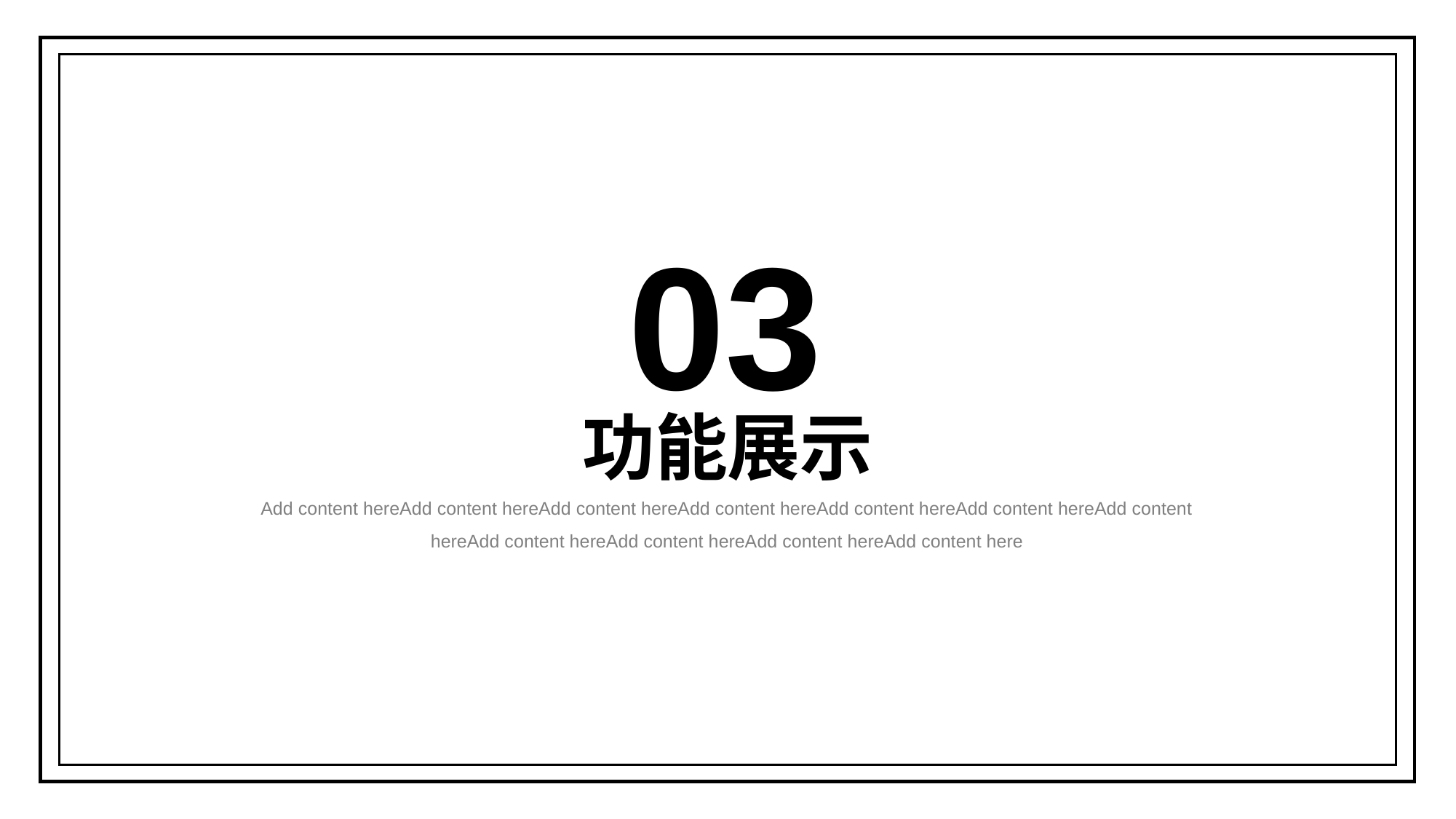

03
功能展示
Add content hereAdd content hereAdd content hereAdd content hereAdd content hereAdd content hereAdd content hereAdd content hereAdd content hereAdd content hereAdd content here